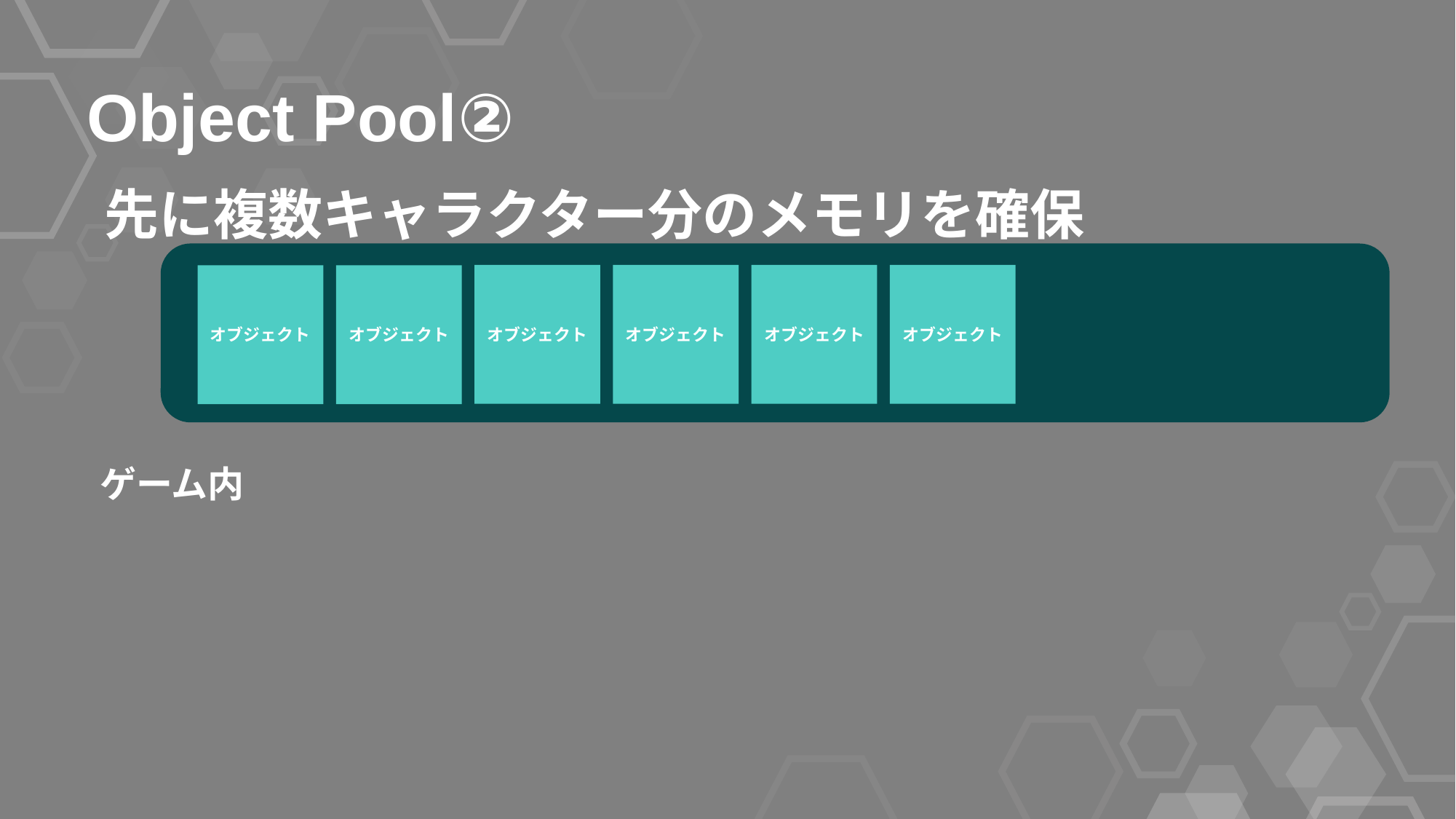

Object Pool②
先に複数キャラクター分のメモリを確保

オブジェクト
オブジェクト
オブジェクト
オブジェクト
オブジェクト
オブジェクト
ゲーム内